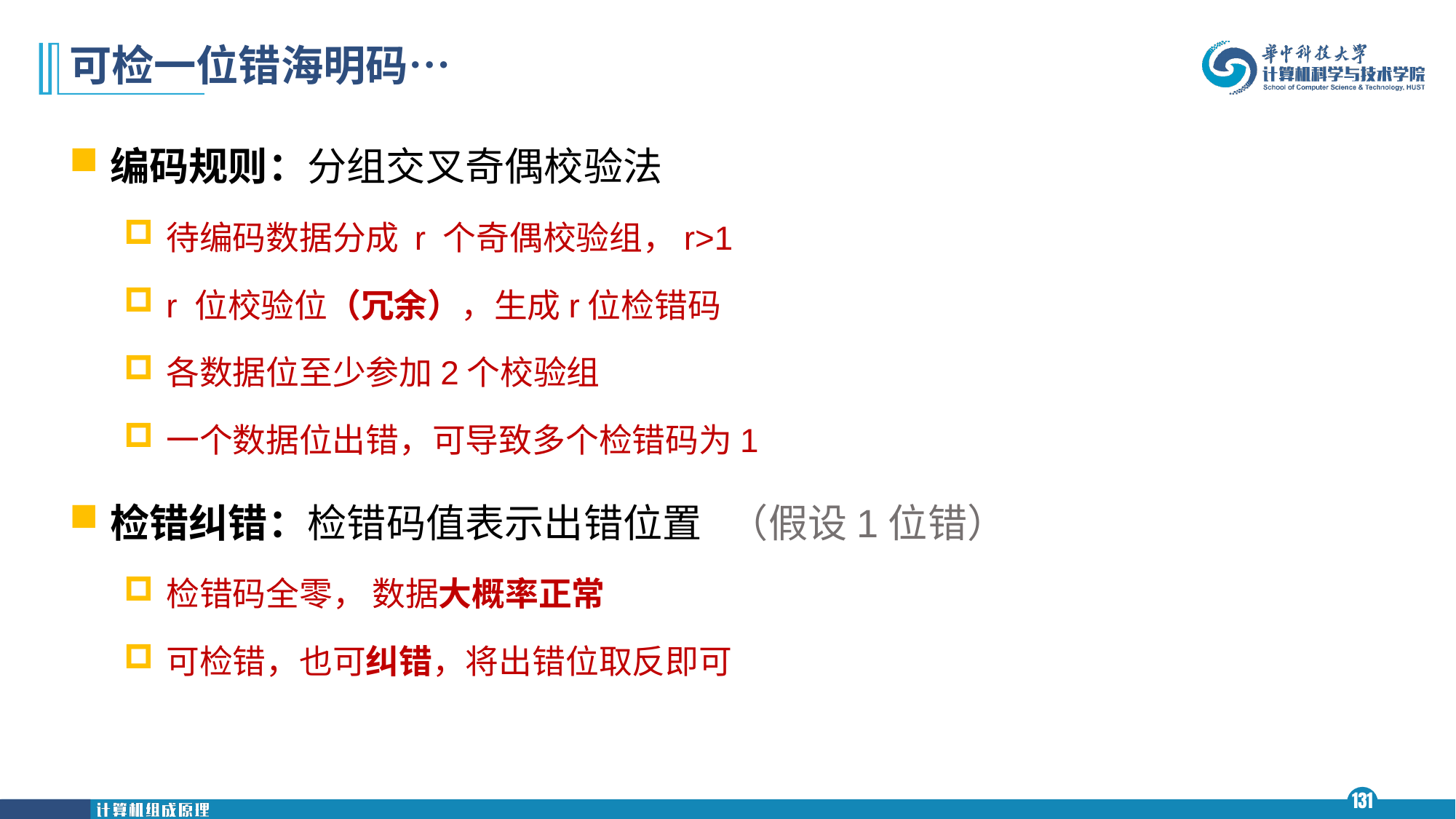

# 可检一位错海明码…
编码规则：分组交叉奇偶校验法
待编码数据分成 r 个奇偶校验组，r>1
r 位校验位（冗余），生成r位检错码
各数据位至少参加2个校验组
一个数据位出错，可导致多个检错码为1
检错纠错：检错码值表示出错位置   （假设1位错）
检错码全零， 数据大概率正常
可检错，也可纠错，将出错位取反即可